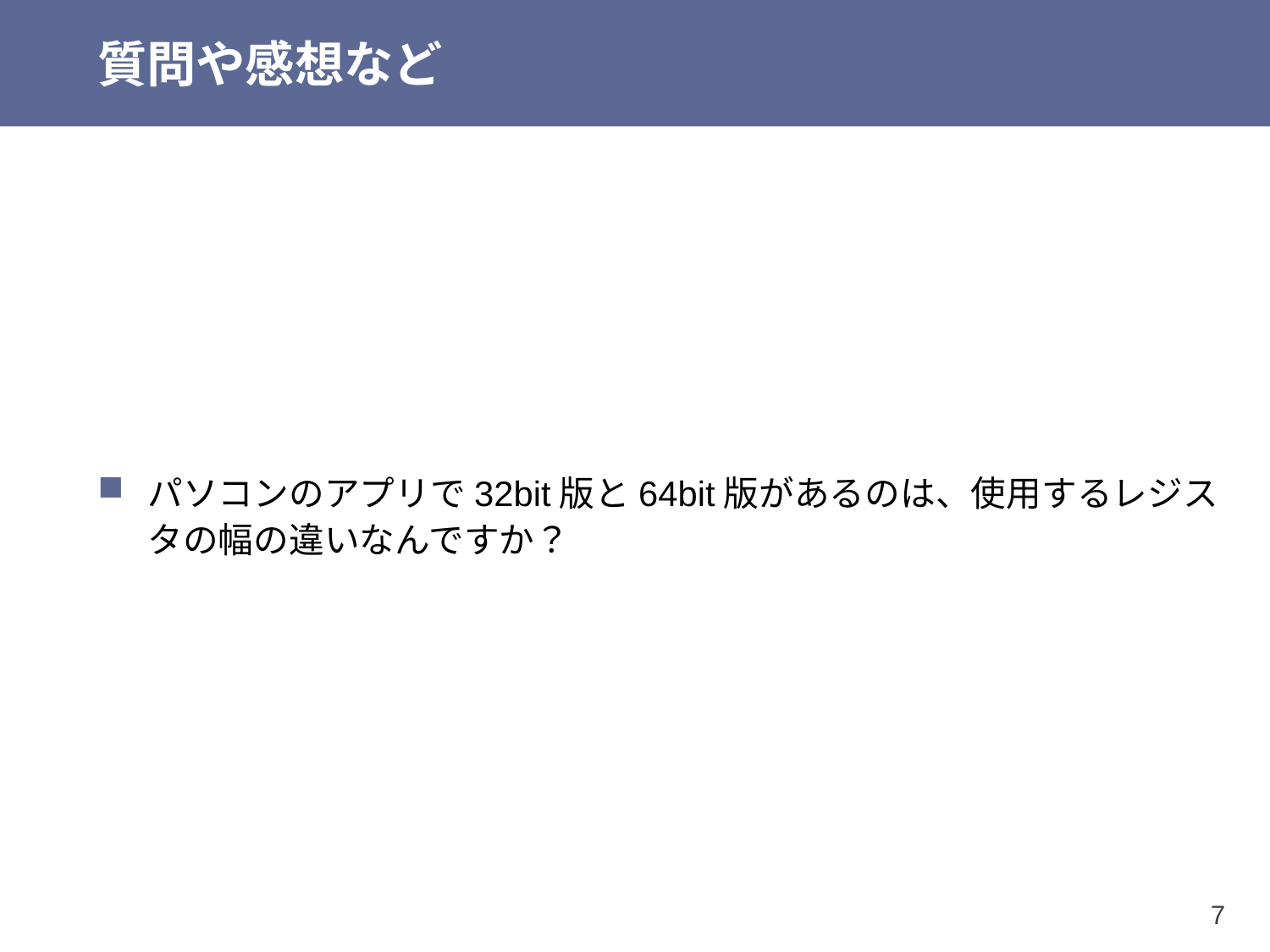

# 質問や感想など
パソコンのアプリで32bit版と64bit版があるのは、使用するレジスタの幅の違いなんですか？